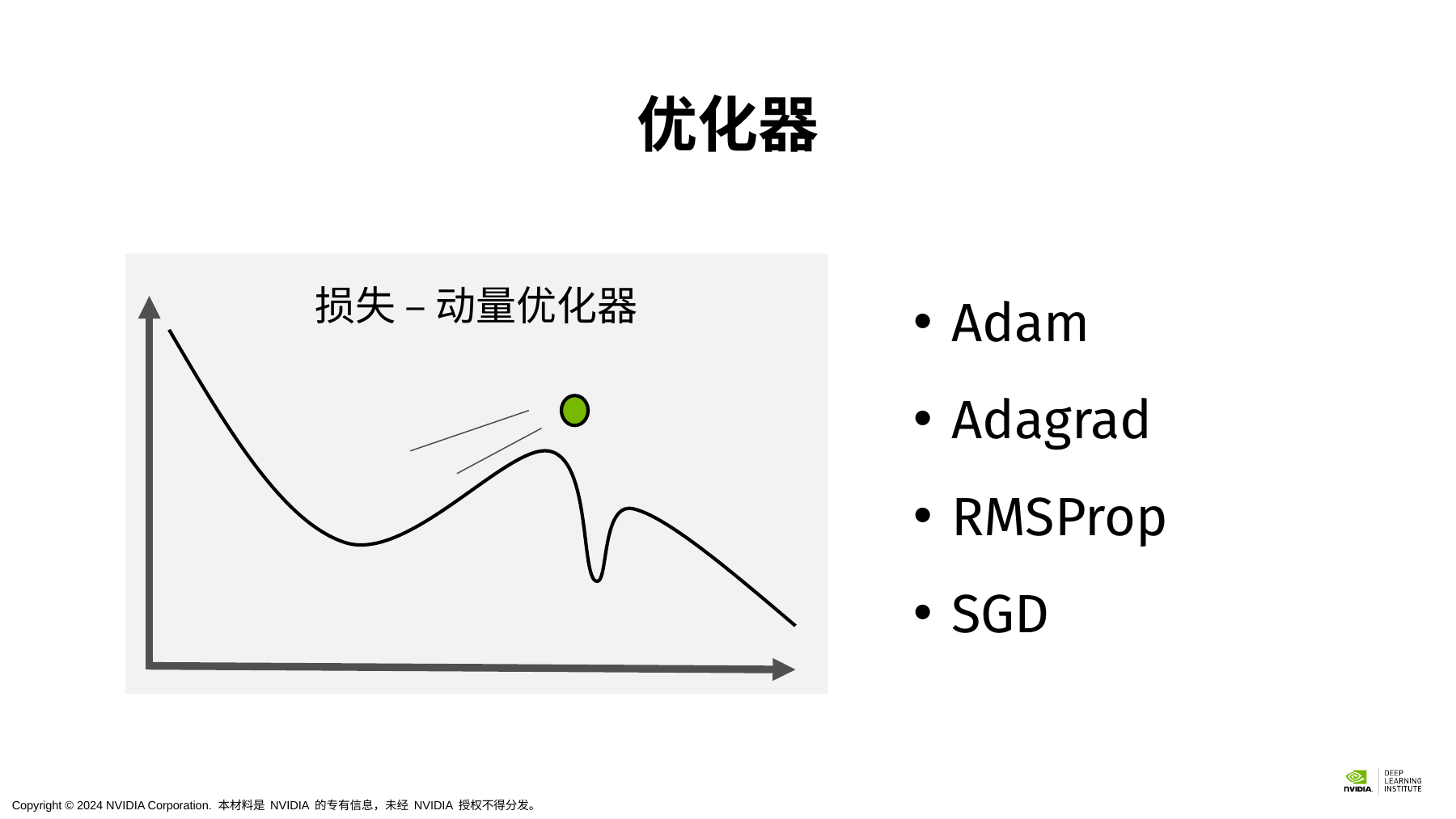

# 优化器

损失 – 动量优化器
Adam
Adagrad
RMSProp
SGD